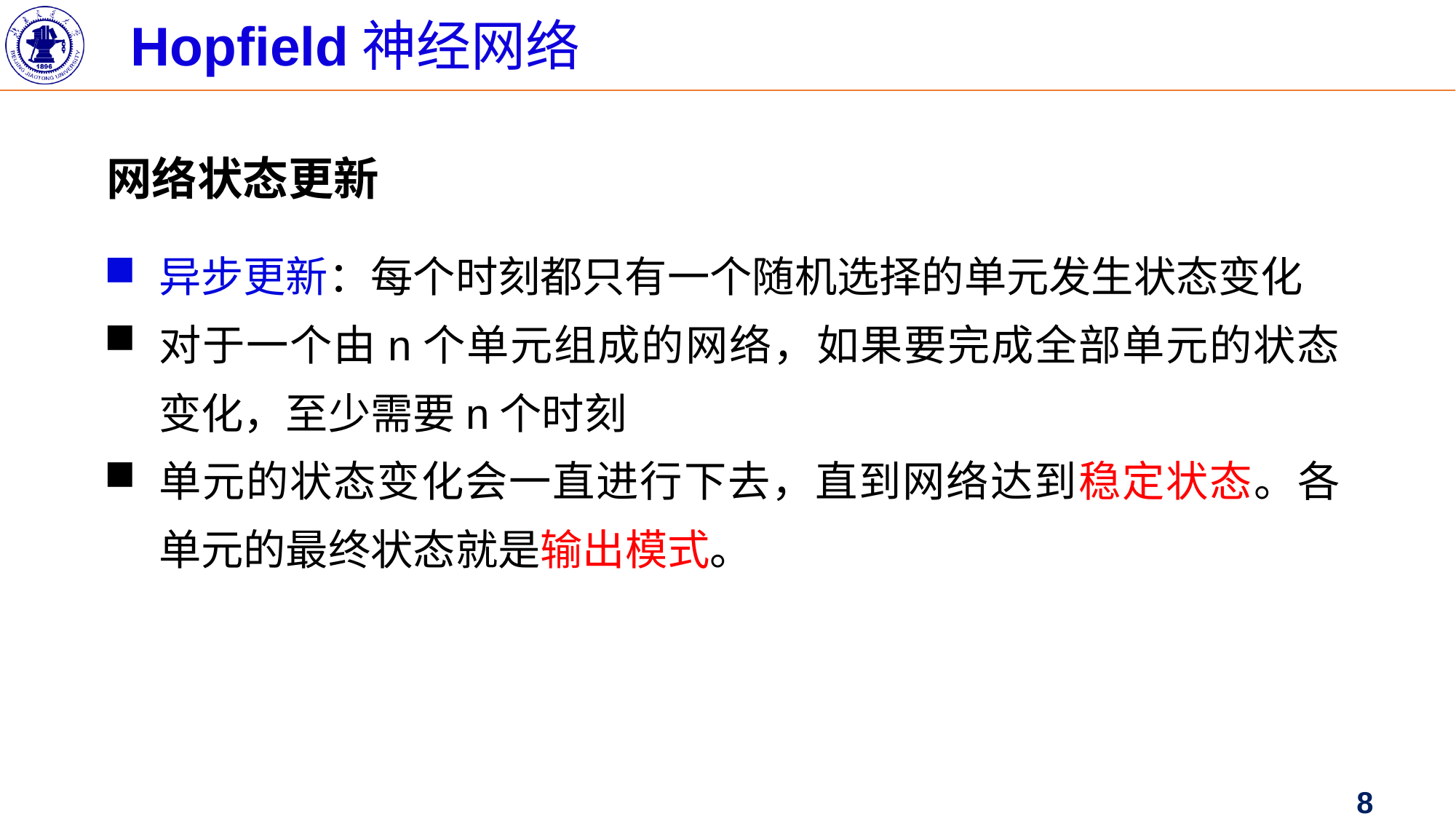

Hopfield神经网络
网络状态更新
异步更新：每个时刻都只有一个随机选择的单元发生状态变化
对于一个由n个单元组成的网络，如果要完成全部单元的状态变化，至少需要n个时刻
单元的状态变化会一直进行下去，直到网络达到稳定状态。各单元的最终状态就是输出模式。